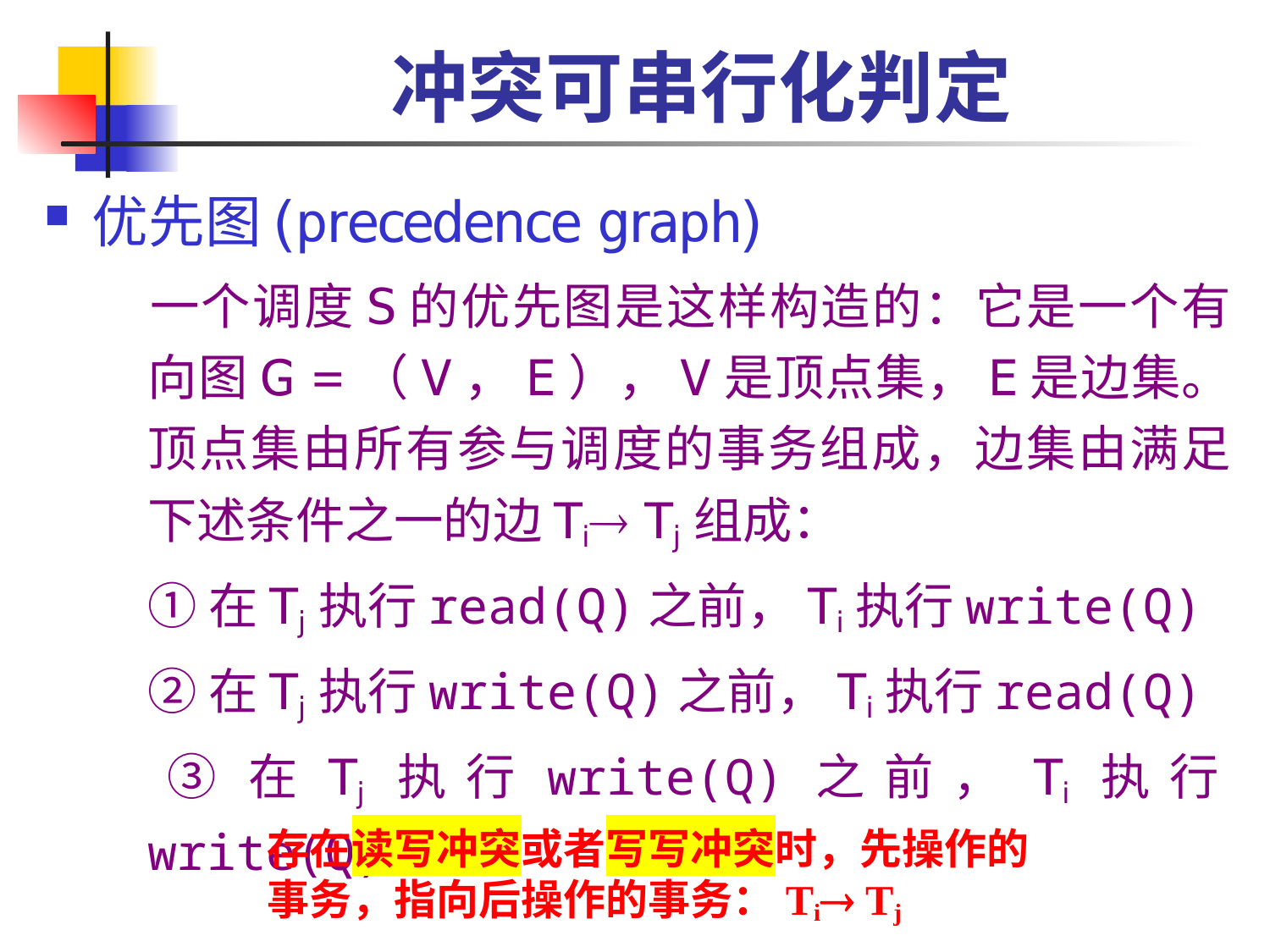

# 冲突可串行化判定
优先图(precedence graph)
	一个调度S的优先图是这样构造的：它是一个有向图G =（V，E），V是顶点集，E是边集。顶点集由所有参与调度的事务组成，边集由满足下述条件之一的边Ti→ Tj组成：
	①在Tj执行read(Q)之前，Ti执行write(Q)
	②在Tj执行write(Q)之前，Ti执行read(Q)
	③在Tj执行write(Q)之前，Ti执行write(Q)
存在读写冲突或者写写冲突时，先操作的事务，指向后操作的事务：Ti→ Tj